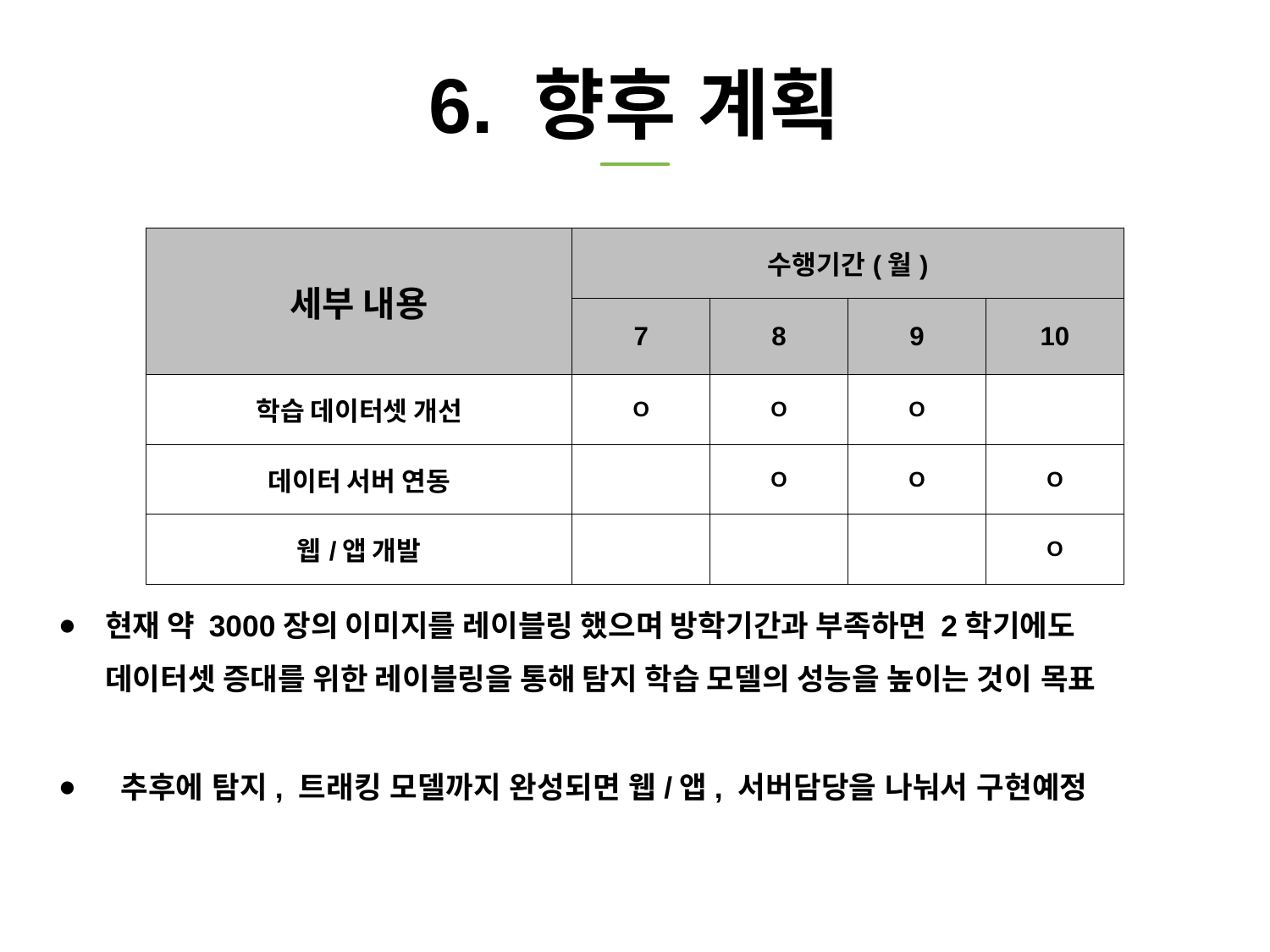

# 6. 향후 계획
| 세부 내용 | 수행기간(월) |  |  |  |
| --- | --- | --- | --- | --- |
|  | 7 | 8 | 9 | 10 |
| 학습 데이터셋 개선 | O | O | O |  |
| 데이터 서버 연동 |  | O | O | O |
| 웹/앱 개발 |  |  |  | O |
현재 약 3000장의 이미지를 레이블링 했으며 방학기간과 부족하면 2학기에도         데이터셋 증대를 위한 레이블링을 통해 탐지 학습 모델의 성능을 높이는 것이 목표

 추후에 탐지, 트래킹 모델까지 완성되면 웹/앱, 서버담당을 나눠서 구현예정